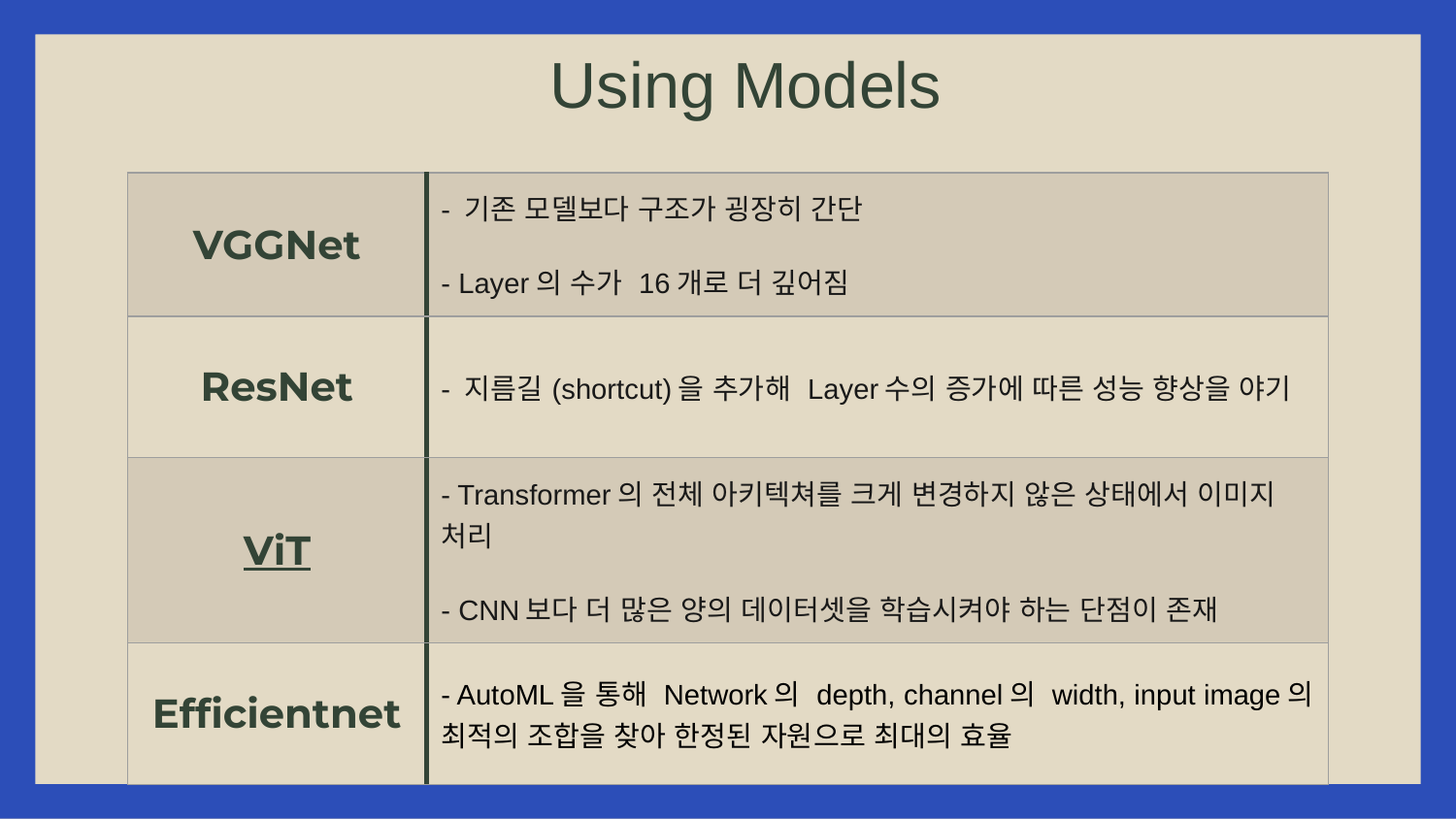

Using Models
| VGGNet | - 기존 모델보다 구조가 굉장히 간단 - Layer의 수가 16개로 더 깊어짐 |
| --- | --- |
| ResNet | - 지름길(shortcut)을 추가해 Layer수의 증가에 따른 성능 향상을 야기 |
| ViT | - Transformer의 전체 아키텍쳐를 크게 변경하지 않은 상태에서 이미지 처리 - CNN보다 더 많은 양의 데이터셋을 학습시켜야 하는 단점이 존재 |
| Efficientnet | - AutoML을 통해 Network의 depth, channel의 width, input image의 최적의 조합을 찾아 한정된 자원으로 최대의 효율 |